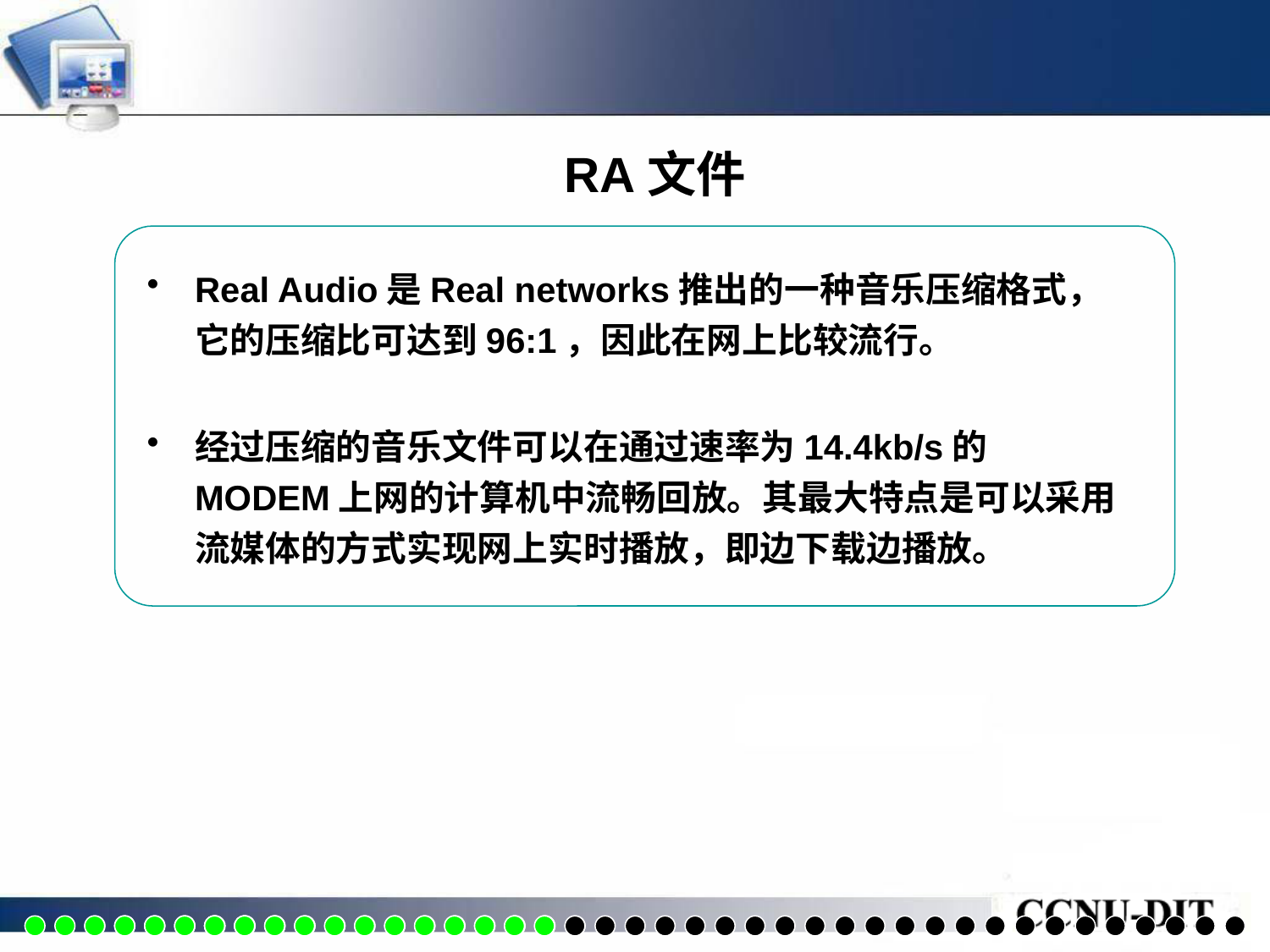

# RA文件

Real Audio是Real networks推出的一种音乐压缩格式，它的压缩比可达到96:1，因此在网上比较流行。

经过压缩的音乐文件可以在通过速率为14.4kb/s的MODEM上网的计算机中流畅回放。其最大特点是可以采用流媒体的方式实现网上实时播放，即边下载边播放。